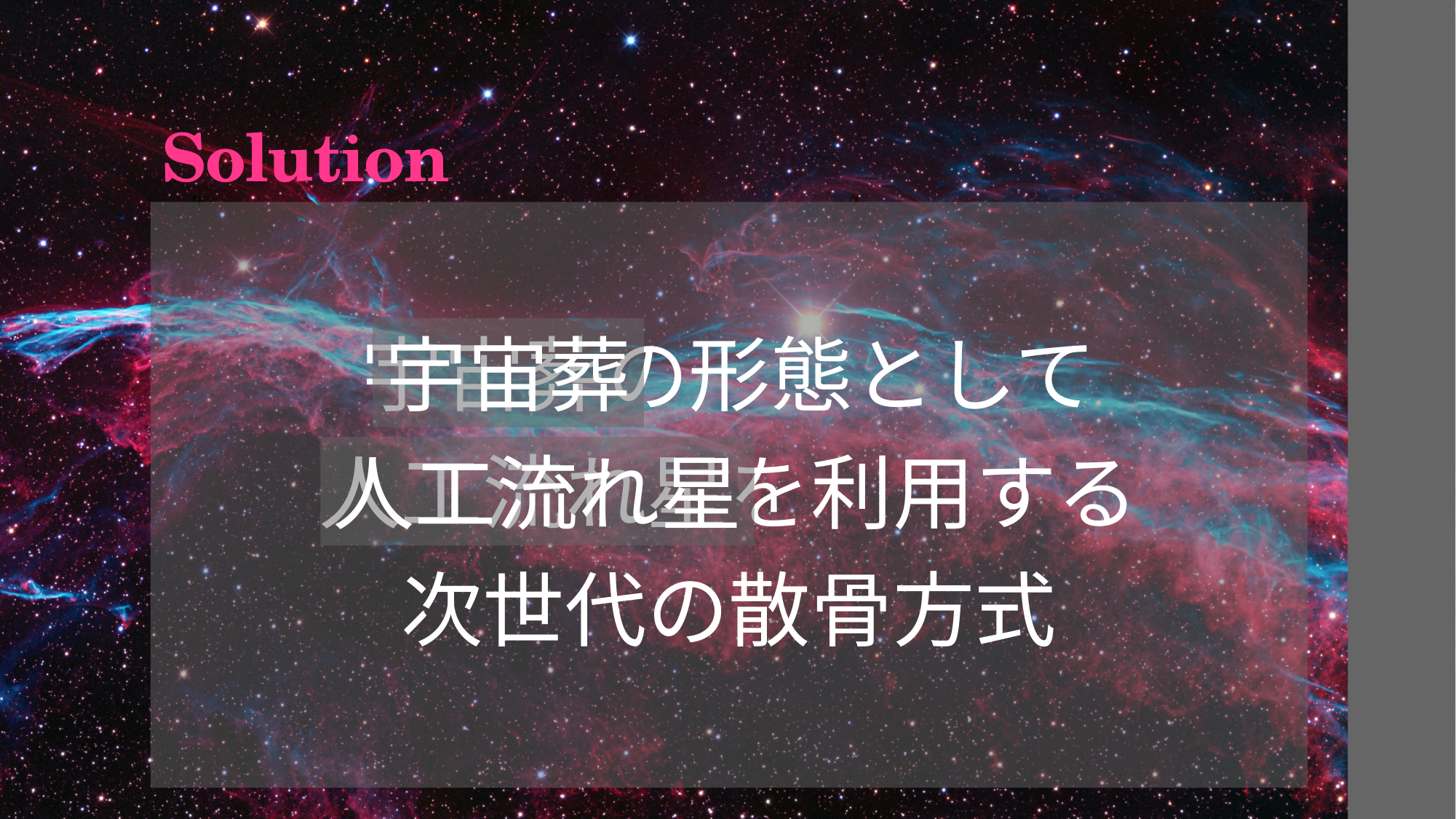

# Solution
宇宙葬の形態として
人工流れ星を利用する
次世代の散骨方式
宇宙葬
人工流れ星